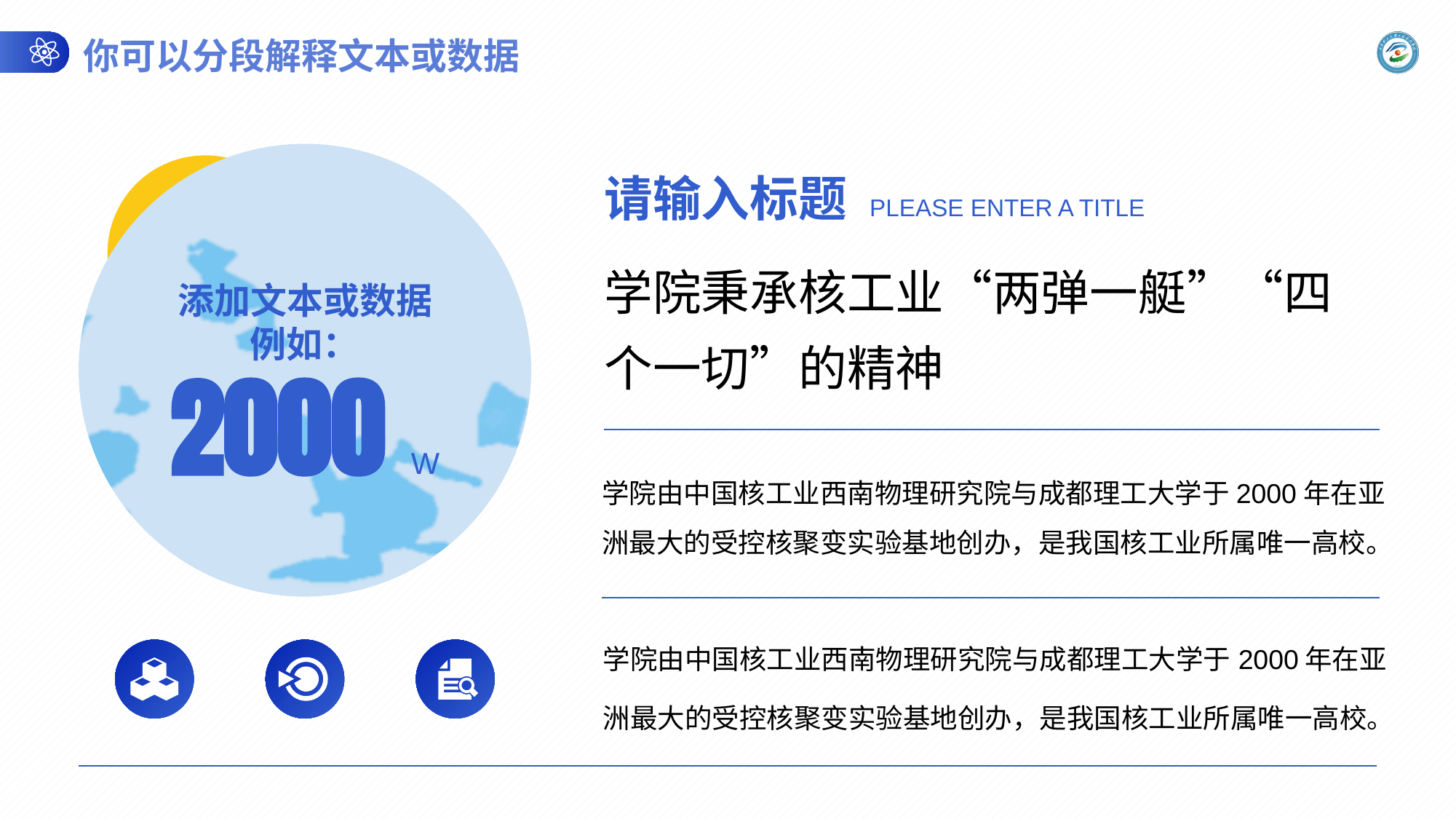

你可以分段解释文本或数据

添加文本或数据
例如：
2000 W
请输入标题 PLEASE ENTER A TITLE
学院秉承核工业“两弹一艇”“四个一切”的精神

学院由中国核工业西南物理研究院与成都理工大学于2000年在亚洲最大的受控核聚变实验基地创办，是我国核工业所属唯一高校。
学院由中国核工业西南物理研究院与成都理工大学于2000年在亚洲最大的受控核聚变实验基地创办，是我国核工业所属唯一高校。